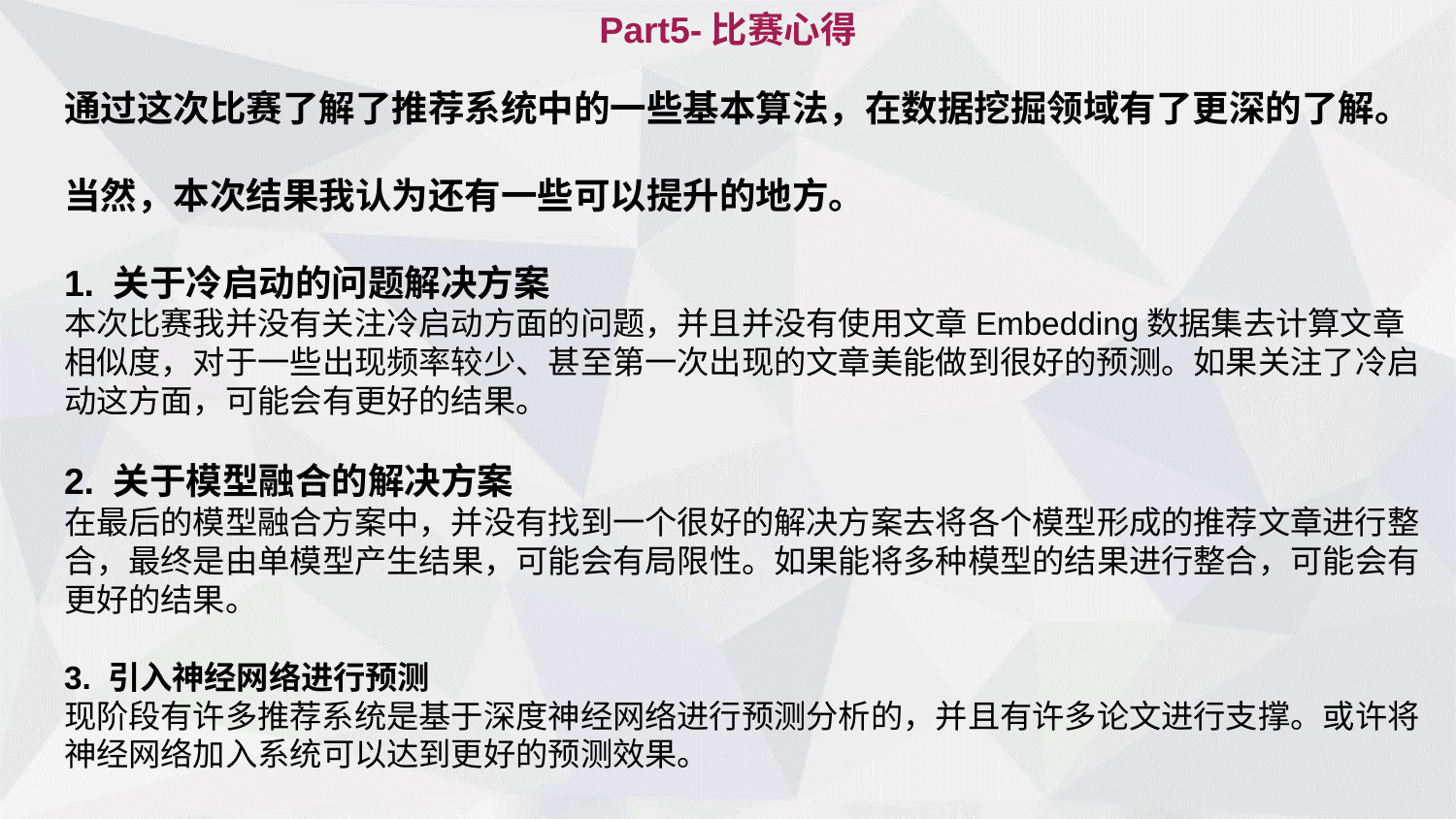

Part5-比赛心得
通过这次比赛了解了推荐系统中的一些基本算法，在数据挖掘领域有了更深的了解。

当然，本次结果我认为还有一些可以提升的地方。

1. 关于冷启动的问题解决方案
本次比赛我并没有关注冷启动方面的问题，并且并没有使用文章Embedding数据集去计算文章相似度，对于一些出现频率较少、甚至第一次出现的文章美能做到很好的预测。如果关注了冷启动这方面，可能会有更好的结果。

2. 关于模型融合的解决方案
在最后的模型融合方案中，并没有找到一个很好的解决方案去将各个模型形成的推荐文章进行整合，最终是由单模型产生结果，可能会有局限性。如果能将多种模型的结果进行整合，可能会有更好的结果。

3. 引入神经网络进行预测
现阶段有许多推荐系统是基于深度神经网络进行预测分析的，并且有许多论文进行支撑。或许将神经网络加入系统可以达到更好的预测效果。